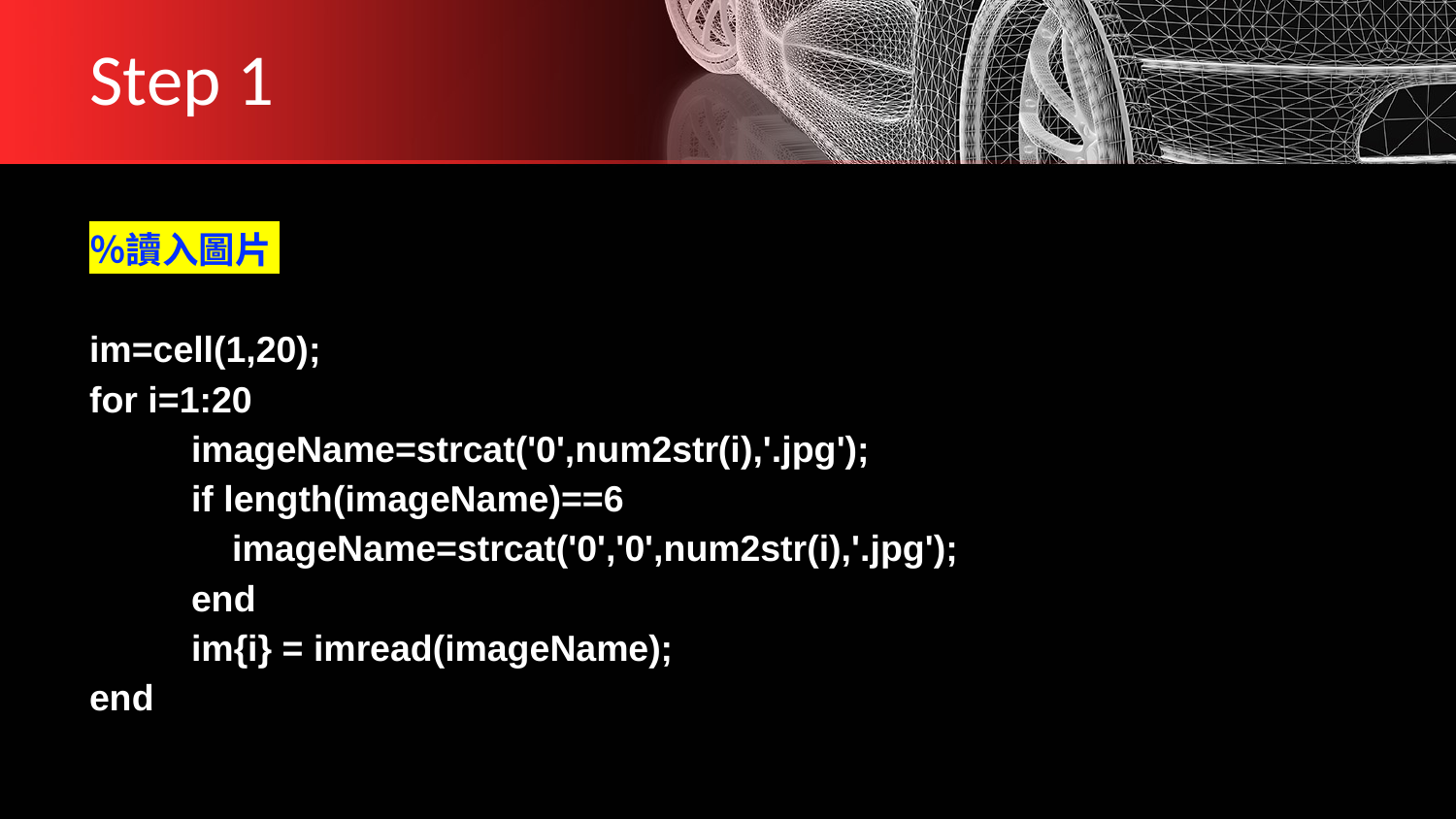

# Step 1
％讀入圖片

im=cell(1,20);
for i=1:20
          imageName=strcat('0',num2str(i),'.jpg');
          if length(imageName)==6
              imageName=strcat('0','0',num2str(i),'.jpg');
          end
          im{i} = imread(imageName);
end